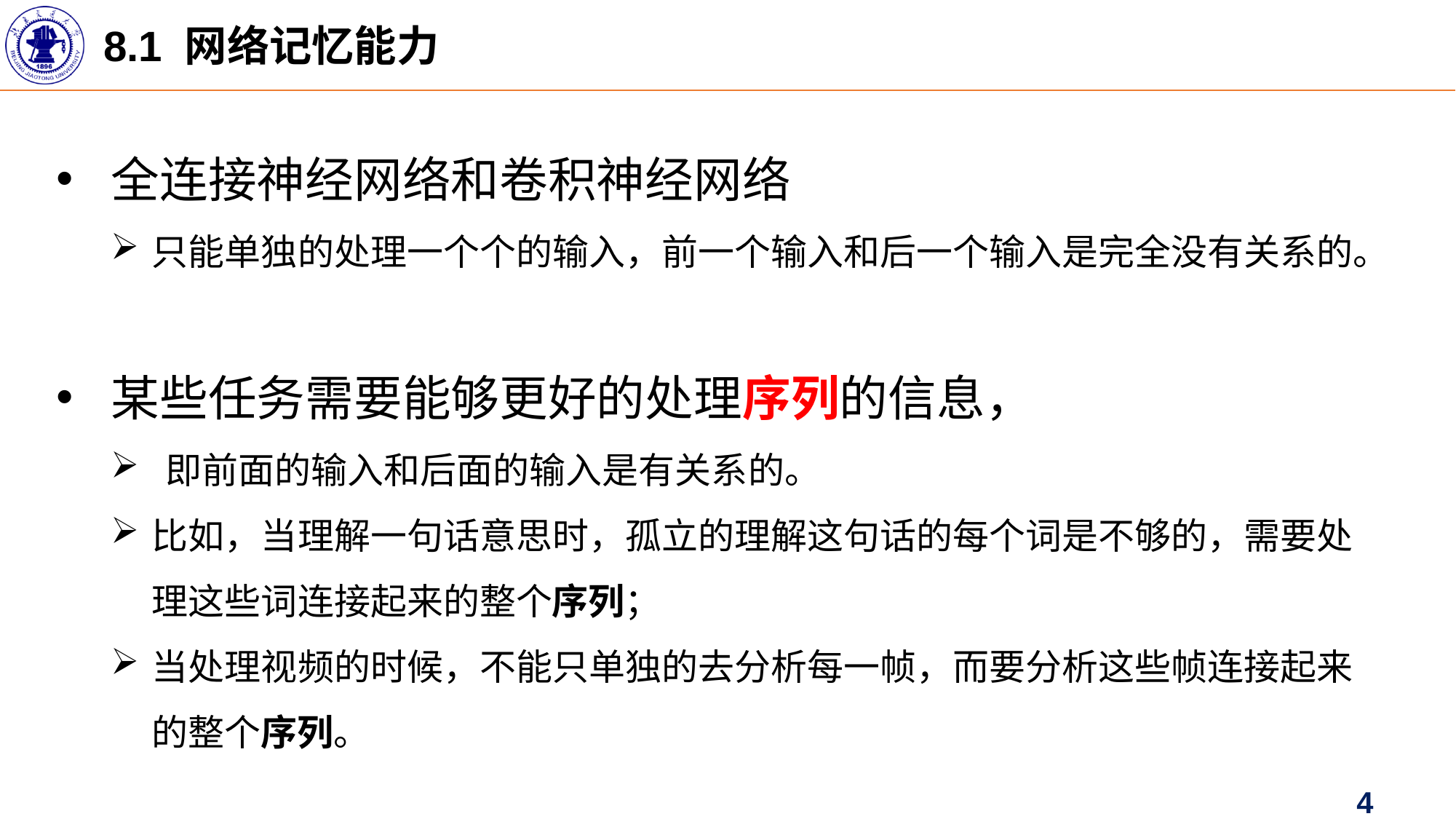

8.1 网络记忆能力

全连接神经网络和卷积神经网络
只能单独的处理一个个的输入，前一个输入和后一个输入是完全没有关系的。

某些任务需要能够更好的处理序列的信息，
即前面的输入和后面的输入是有关系的。
比如，当理解一句话意思时，孤立的理解这句话的每个词是不够的，需要处理这些词连接起来的整个序列；
当处理视频的时候，不能只单独的去分析每一帧，而要分析这些帧连接起来的整个序列。